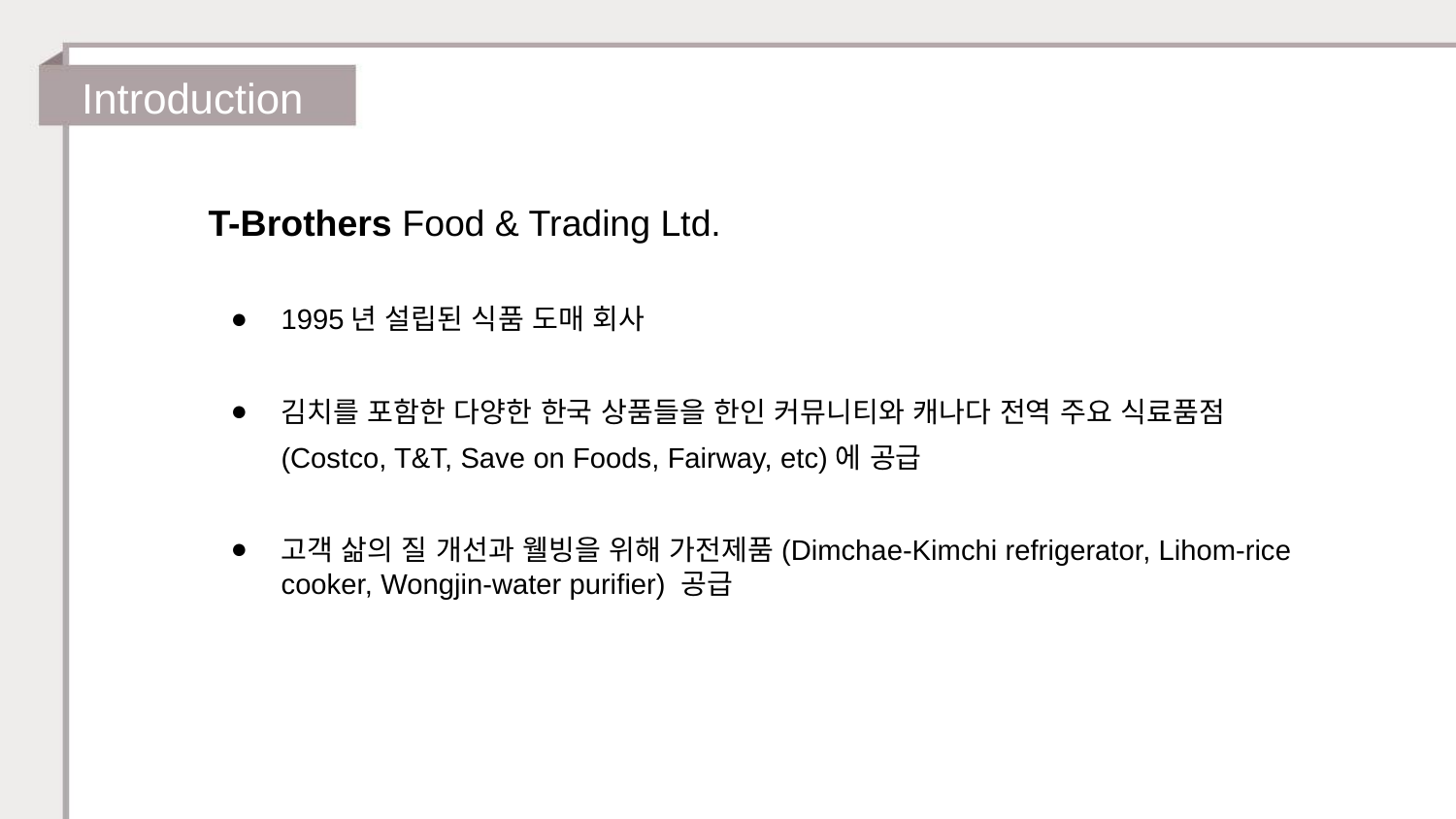

Introduction
T-Brothers Food & Trading Ltd.

1995년 설립된 식품 도매 회사

김치를 포함한 다양한 한국 상품들을 한인 커뮤니티와 캐나다 전역 주요 식료품점
(Costco, T&T, Save on Foods, Fairway, etc)에 공급

고객 삶의 질 개선과 웰빙을 위해 가전제품(Dimchae-Kimchi refrigerator, Lihom-rice cooker, Wongjin-water purifier) 공급